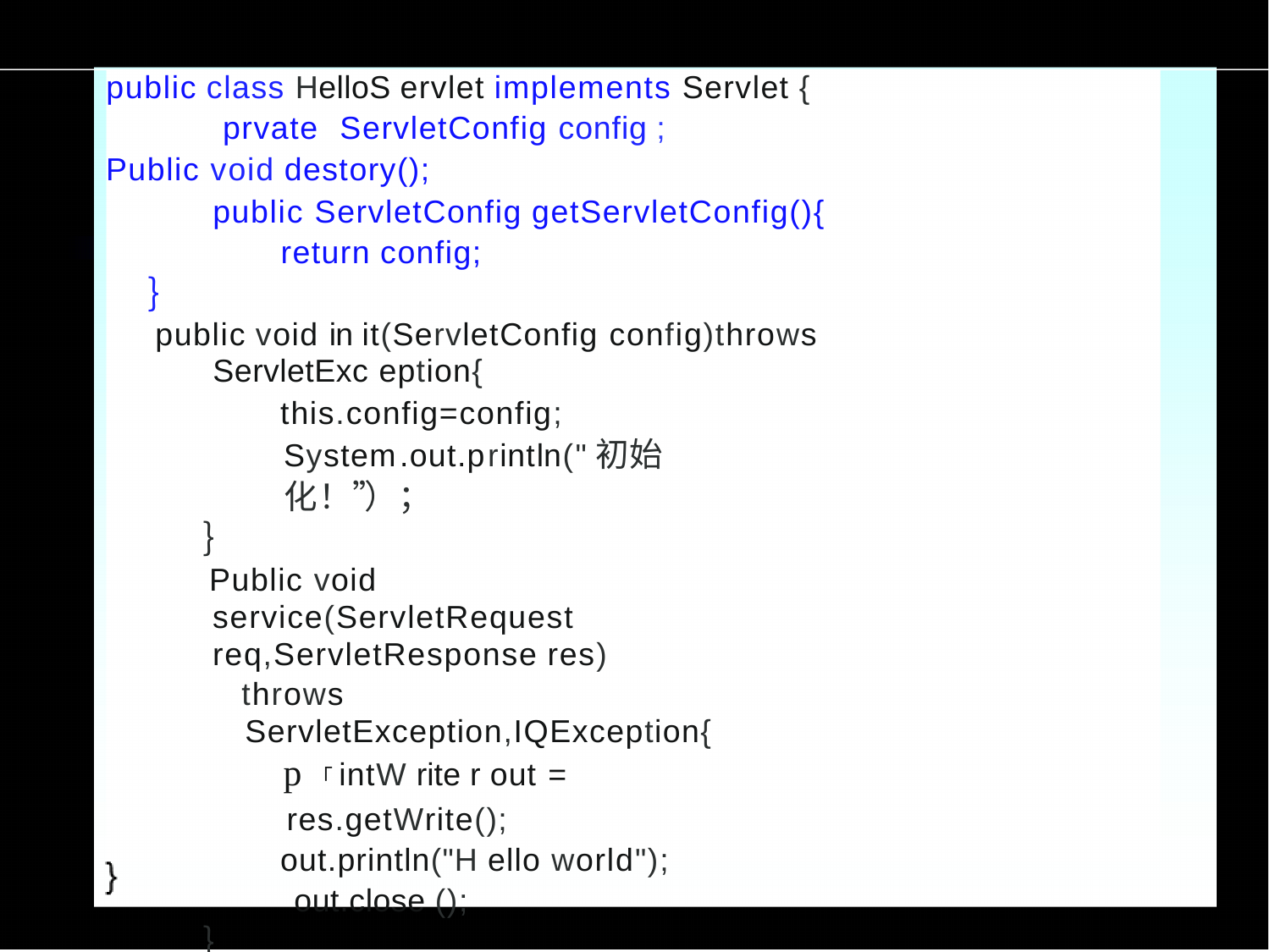

public class HelloS ervlet implements Servlet {  prvate	ServletConfig config ;
Public void destory();
public ServletConfig getServletConfig(){  return config;
｝
public void in it(ServletConfig config)throws ServletExc eption{
this.config=config;  System.out.println("初始化！”）；
｝
Public void service(ServletRequest req,ServletResponse res)
throws ServletException,IQException{
p「intW rite r out = res.getWrite();
out.println("H ello world");  out.close ();
｝
public void destroy() {
super.destroy();
System.out.print ln("释放资源 ");	}